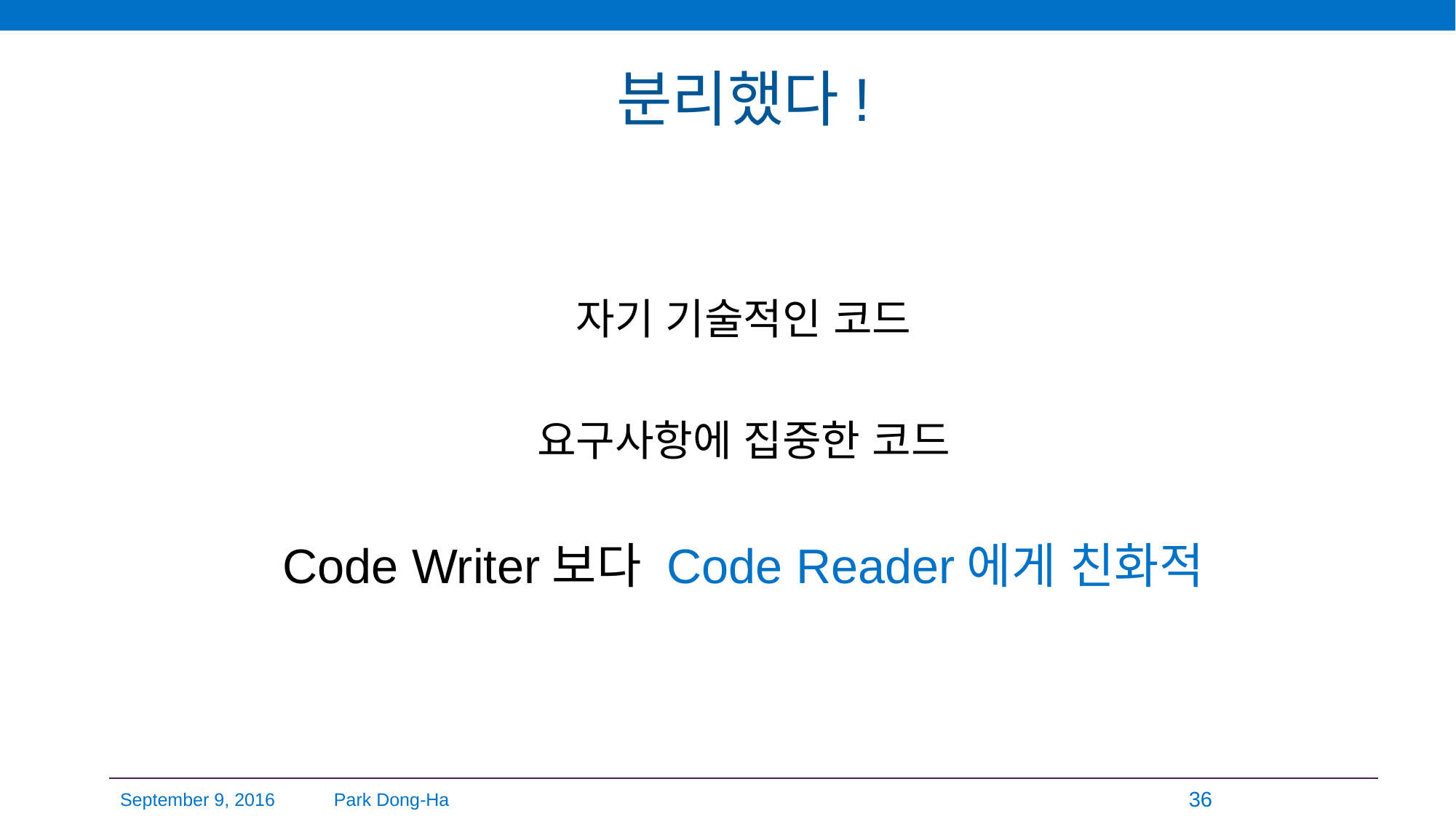

# 분리했다!
자기 기술적인 코드

요구사항에 집중한 코드

Code Writer보다 Code Reader에게 친화적

Park Dong-Ha
36